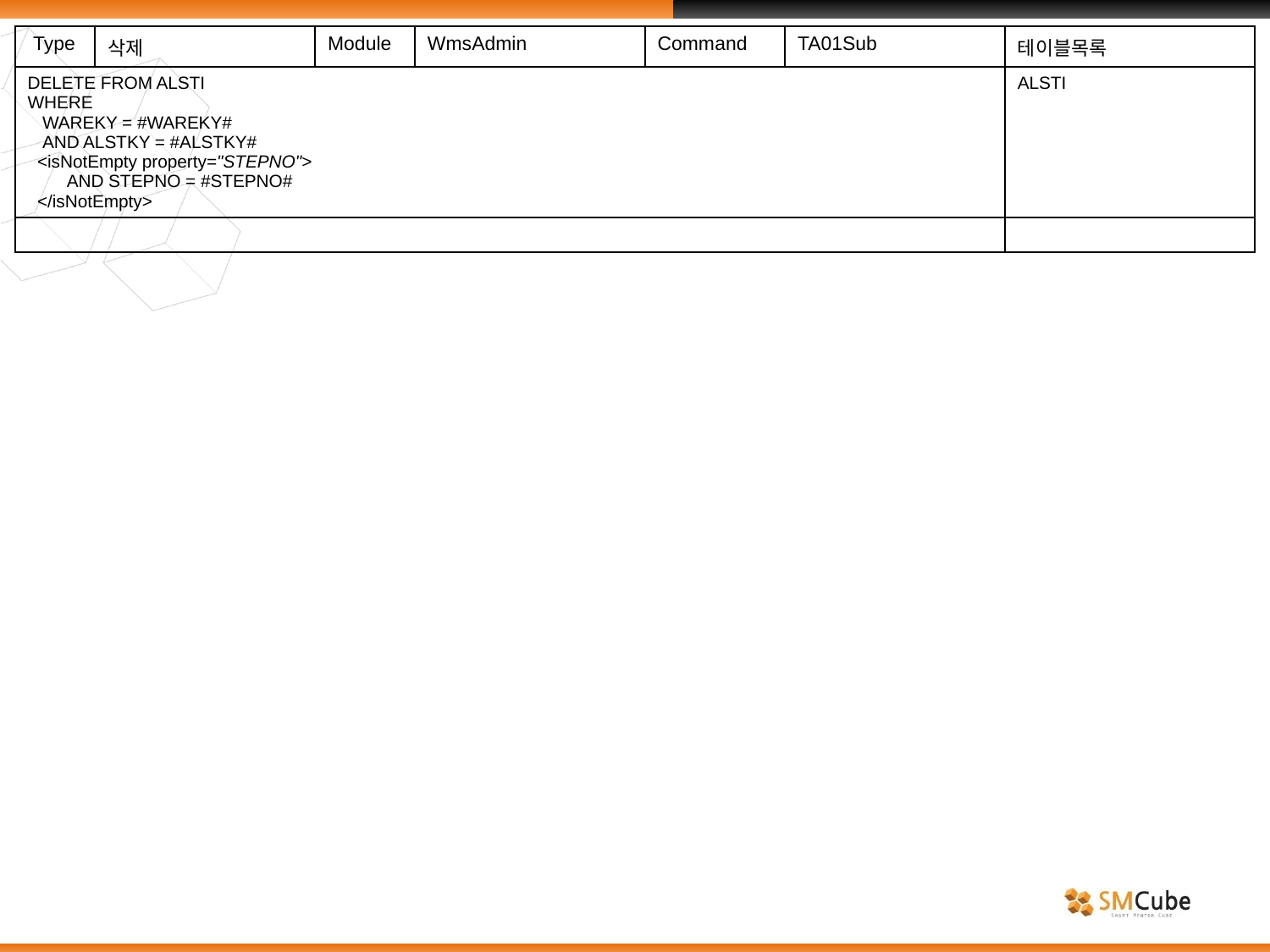

| Type | 삭제 | Module | WmsAdmin | Command | TA01Sub | 테이블목록 |
| --- | --- | --- | --- | --- | --- | --- |
| DELETE FROM ALSTI WHERE WAREKY = #WAREKY# AND ALSTKY = #ALSTKY# <isNotEmpty property="STEPNO"> AND STEPNO = #STEPNO# </isNotEmpty> |  |  |  |  |  | ALSTI |
|  |  |  |  |  |  |  |